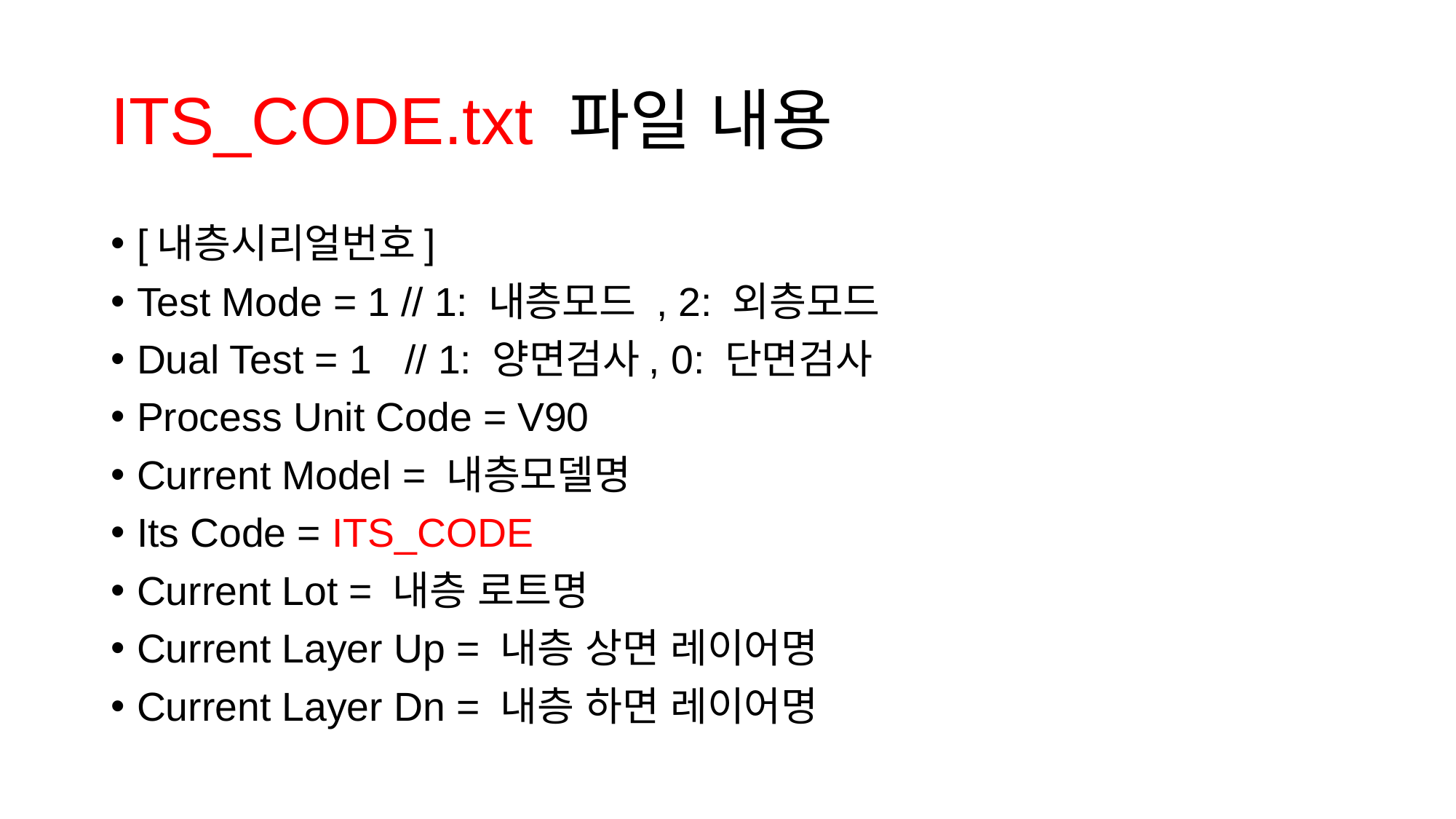

# ITS_CODE.txt 파일 내용
[내층시리얼번호]
Test Mode = 1 // 1: 내층모드 , 2: 외층모드
Dual Test = 1   // 1: 양면검사, 0: 단면검사
Process Unit Code = V90
Current Model = 내층모델명
Its Code = ITS_CODE
Current Lot = 내층 로트명
Current Layer Up = 내층 상면 레이어명
Current Layer Dn = 내층 하면 레이어명